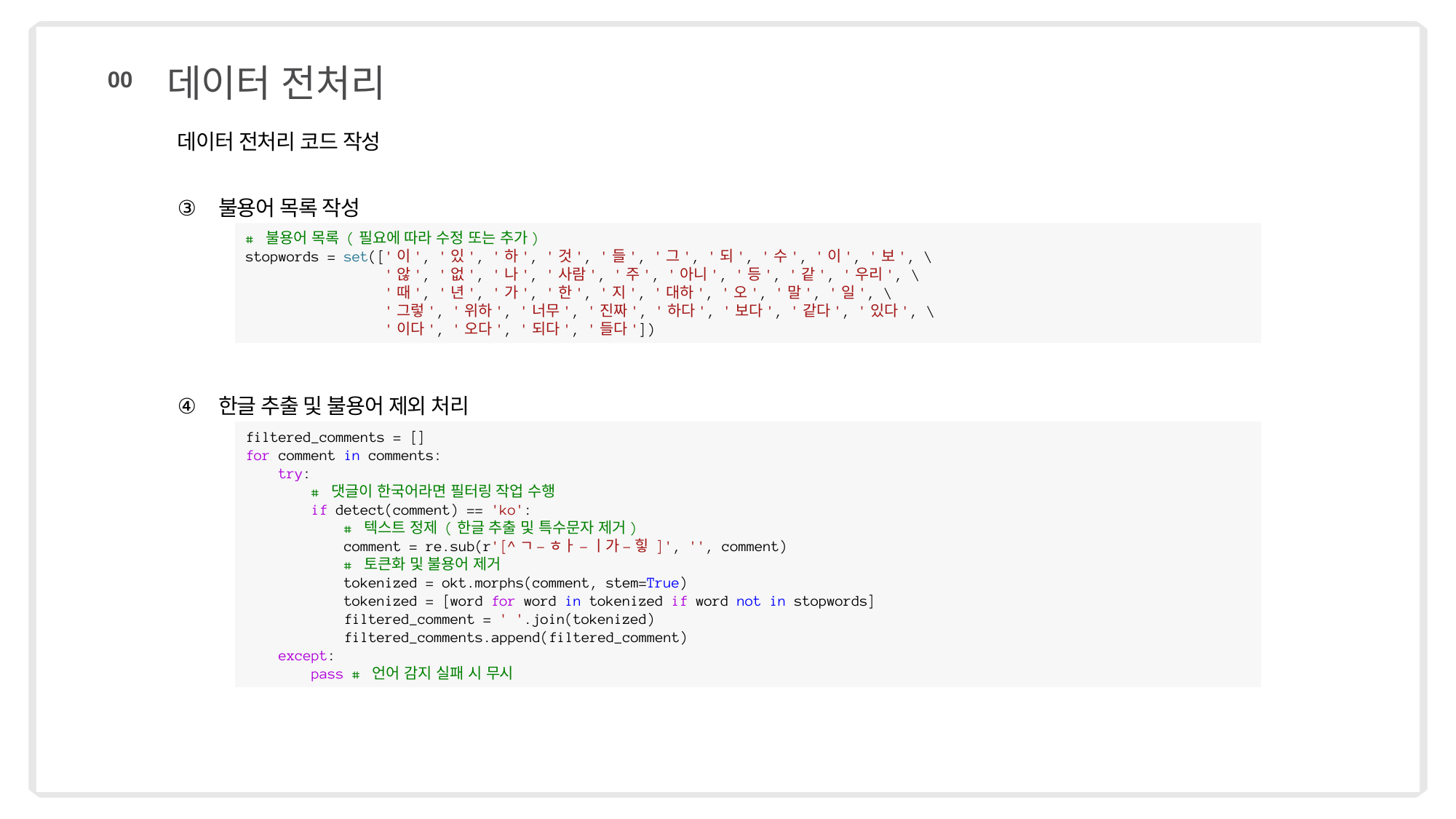

데이터 전처리
00
데이터 전처리 코드 작성

불용어 목록 작성

한글 추출 및 불용어 제외 처리
# 불용어 목록 (필요에 따라 수정 또는 추가)
stopwords = set(['이', '있', '하', '것', '들', '그', '되', '수', '이', '보', \
                 '않', '없', '나', '사람', '주', '아니', '등', '같', '우리', \
                 '때', '년', '가', '한', '지', '대하', '오', '말', '일', \
                 '그렇', '위하', '너무', '진짜', '하다', '보다', '같다', '있다', \
                 '이다', '오다', '되다', '들다'])
filtered_comments = []
for comment in comments:
    try:
        # 댓글이 한국어라면 필터링 작업 수행
        if detect(comment) == 'ko':
            # 텍스트 정제 (한글 추출 및 특수문자 제거)
            comment = re.sub(r'[^ㄱ-ㅎㅏ-ㅣ가-힣 ]', '', comment)
            # 토큰화 및 불용어 제거
            tokenized = okt.morphs(comment, stem=True)
            tokenized = [word for word in tokenized if word not in stopwords]
            filtered_comment = ' '.join(tokenized)
            filtered_comments.append(filtered_comment)
    except:
        pass # 언어 감지 실패 시 무시